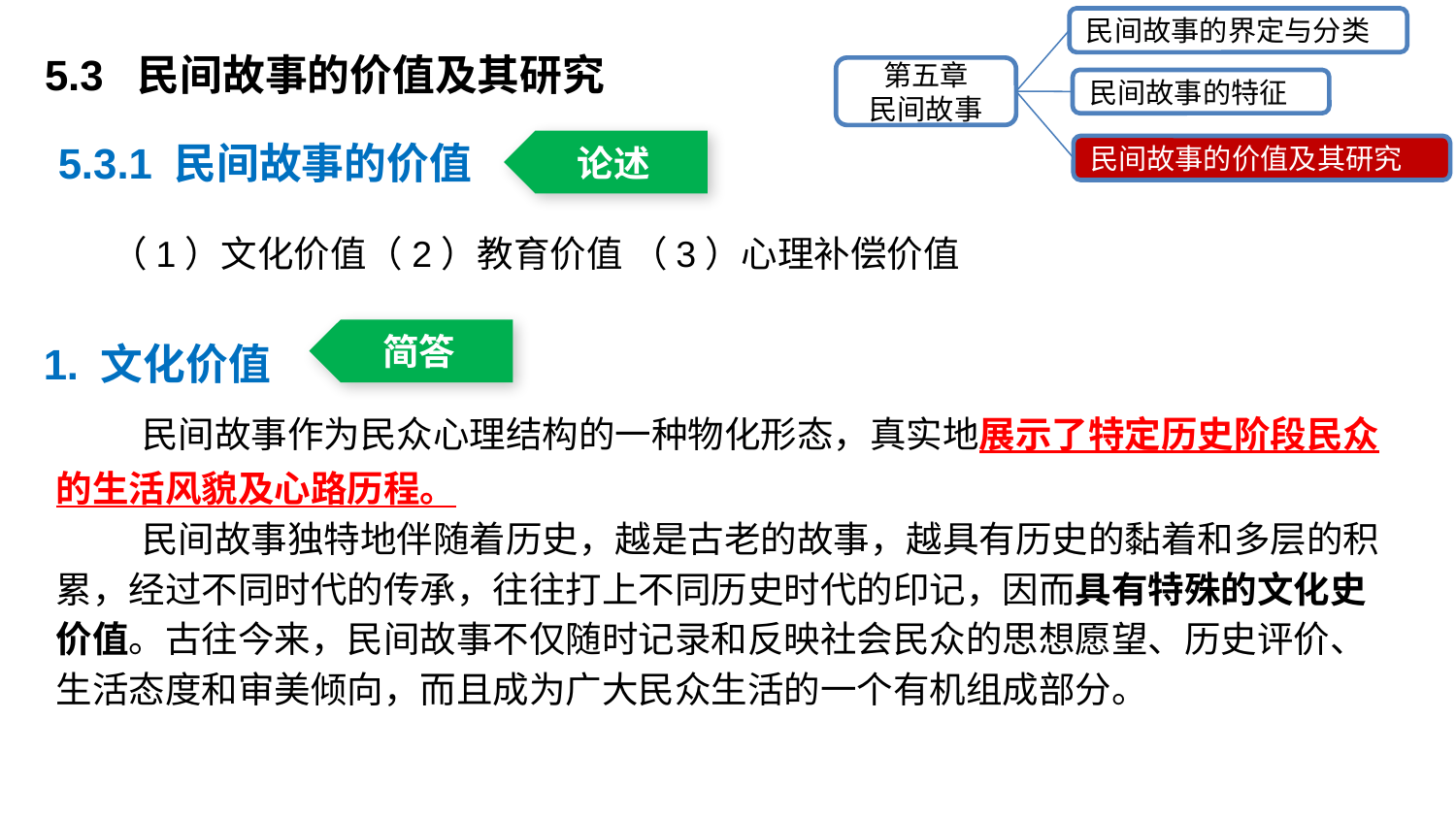

民间故事的界定与分类
第五章
民间故事
民间故事的特征
民间故事的价值及其研究
5.3  民间故事的价值及其研究
5.3.1 民间故事的价值
论述
（1）文化价值（2）教育价值 （3）心理补偿价值
1. 文化价值
简答
民间故事作为民众心理结构的一种物化形态，真实地展示了特定历史阶段民众的生活风貌及心路历程。
民间故事独特地伴随着历史，越是古老的故事，越具有历史的黏着和多层的积累，经过不同时代的传承，往往打上不同历史时代的印记，因而具有特殊的文化史价值。古往今来，民间故事不仅随时记录和反映社会民众的思想愿望、历史评价、生活态度和审美倾向，而且成为广大民众生活的一个有机组成部分。